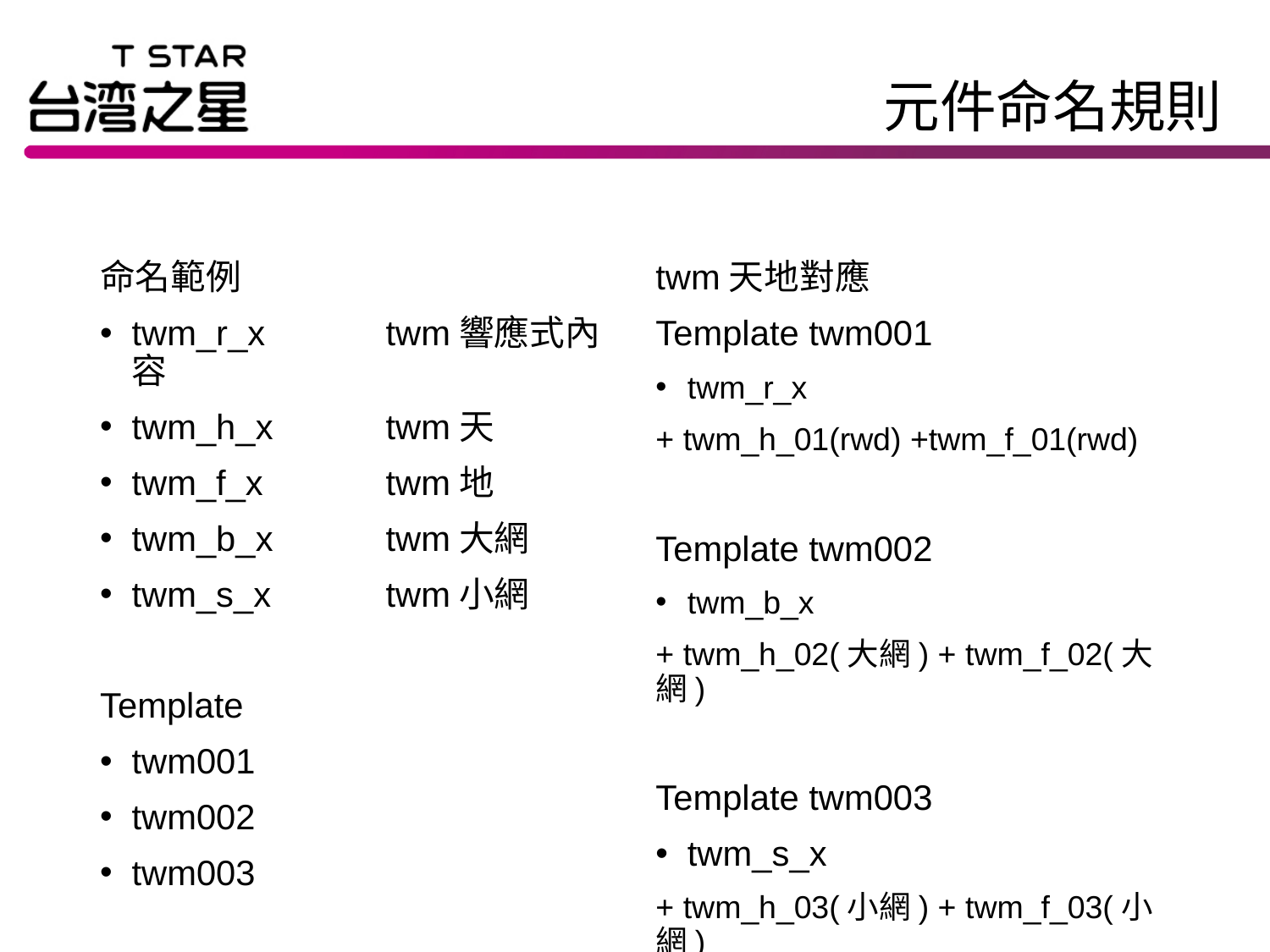

# 元件命名規則
命名範例
twm_r_x	twm響應式內容
twm_h_x	twm天
twm_f_x	twm地
twm_b_x	twm大網
twm_s_x	twm小網

Template
twm001
twm002
twm003

twm天地對應
Template twm001
twm_r_x
+ twm_h_01(rwd) +twm_f_01(rwd)

Template twm002
twm_b_x
+ twm_h_02(大網) + twm_f_02(大網)

Template twm003
twm_s_x
+ twm_h_03(小網) + twm_f_03(小網)